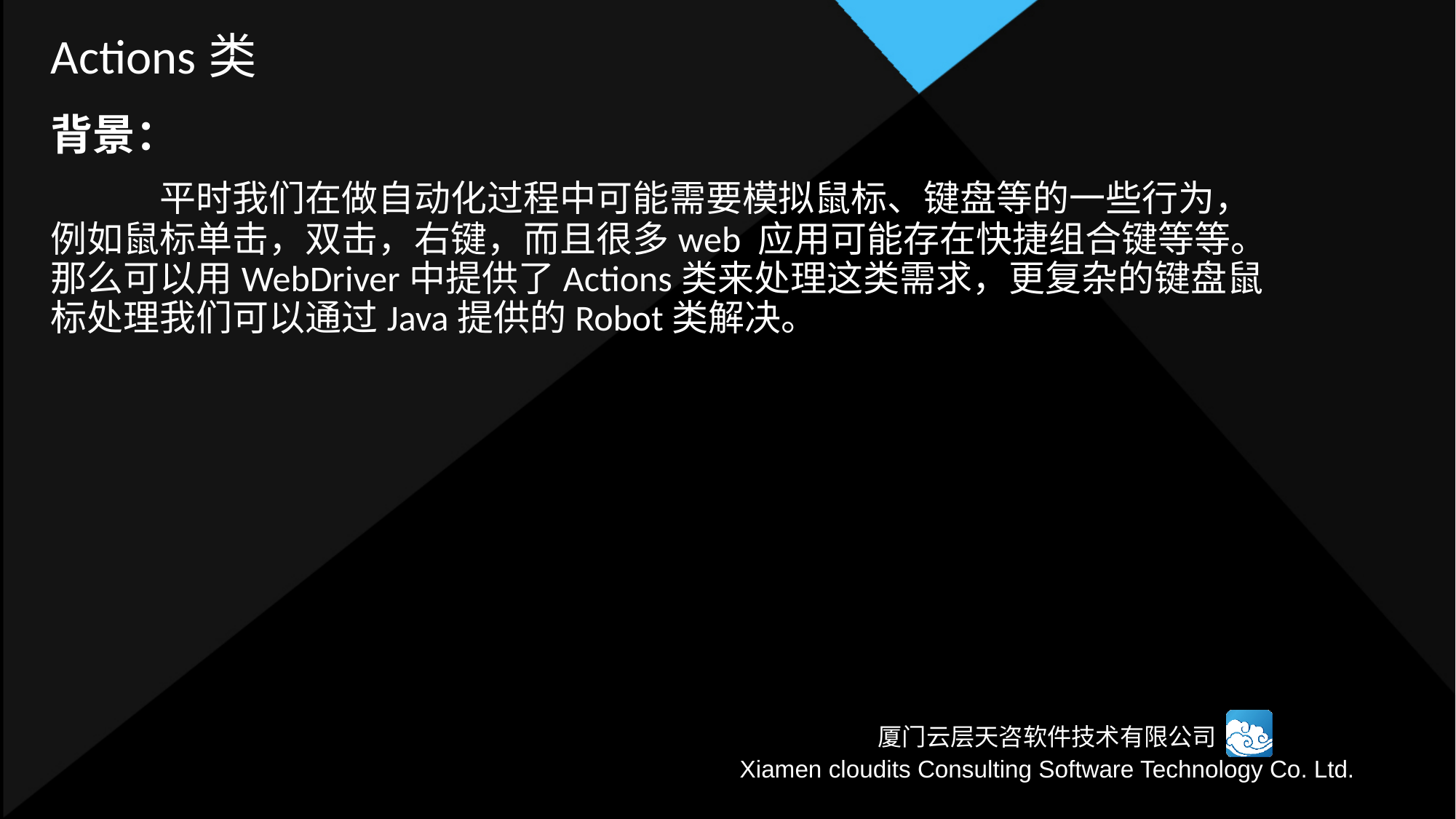

# Actions类
背景：
	平时我们在做自动化过程中可能需要模拟鼠标、键盘等的一些行为，例如鼠标单击，双击，右键，而且很多web 应用可能存在快捷组合键等等。那么可以用WebDriver中提供了Actions类来处理这类需求，更复杂的键盘鼠标处理我们可以通过Java提供的Robot类解决。